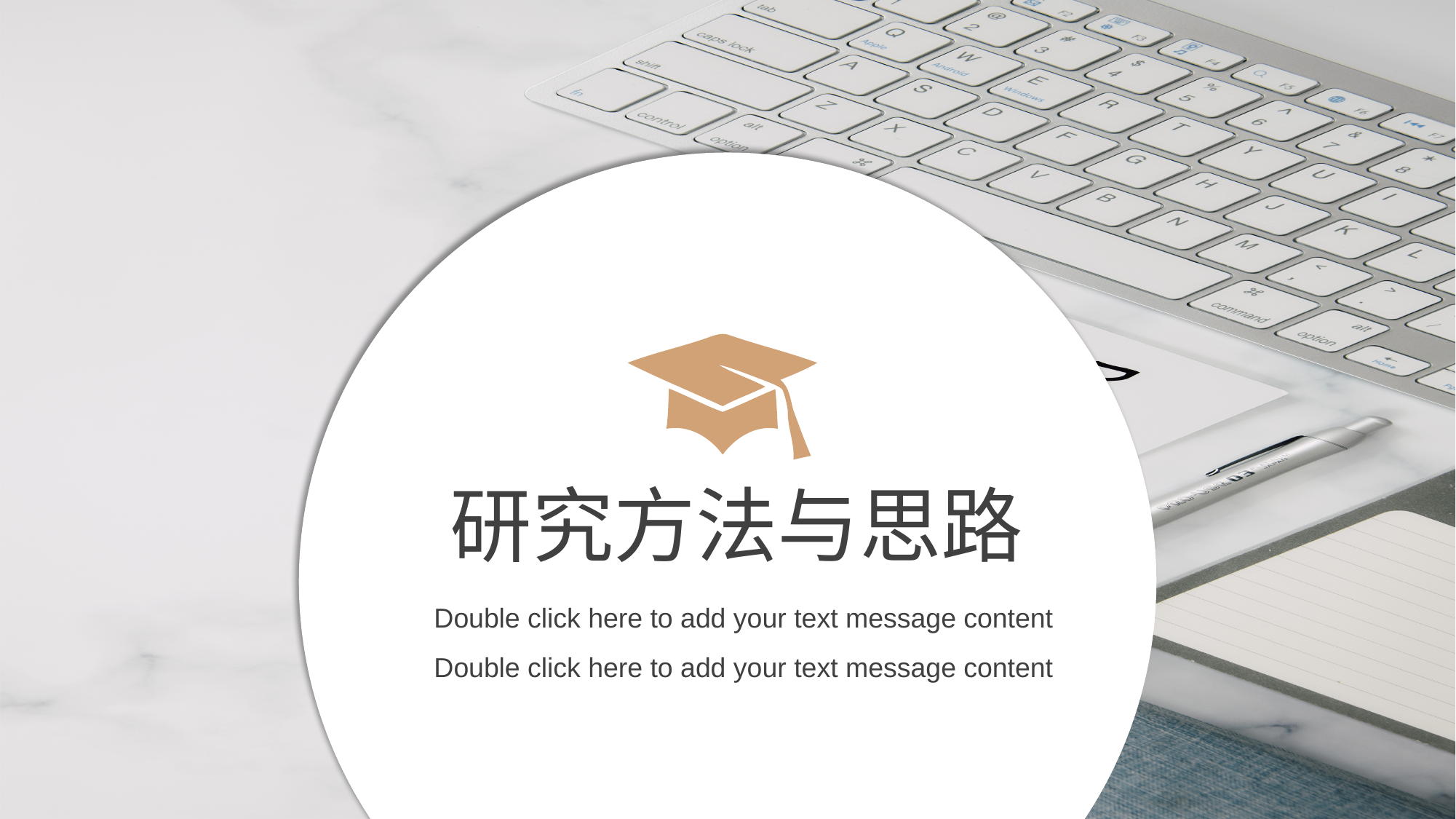

研究方法与思路
Double click here to add your text message content Double click here to add your text message content